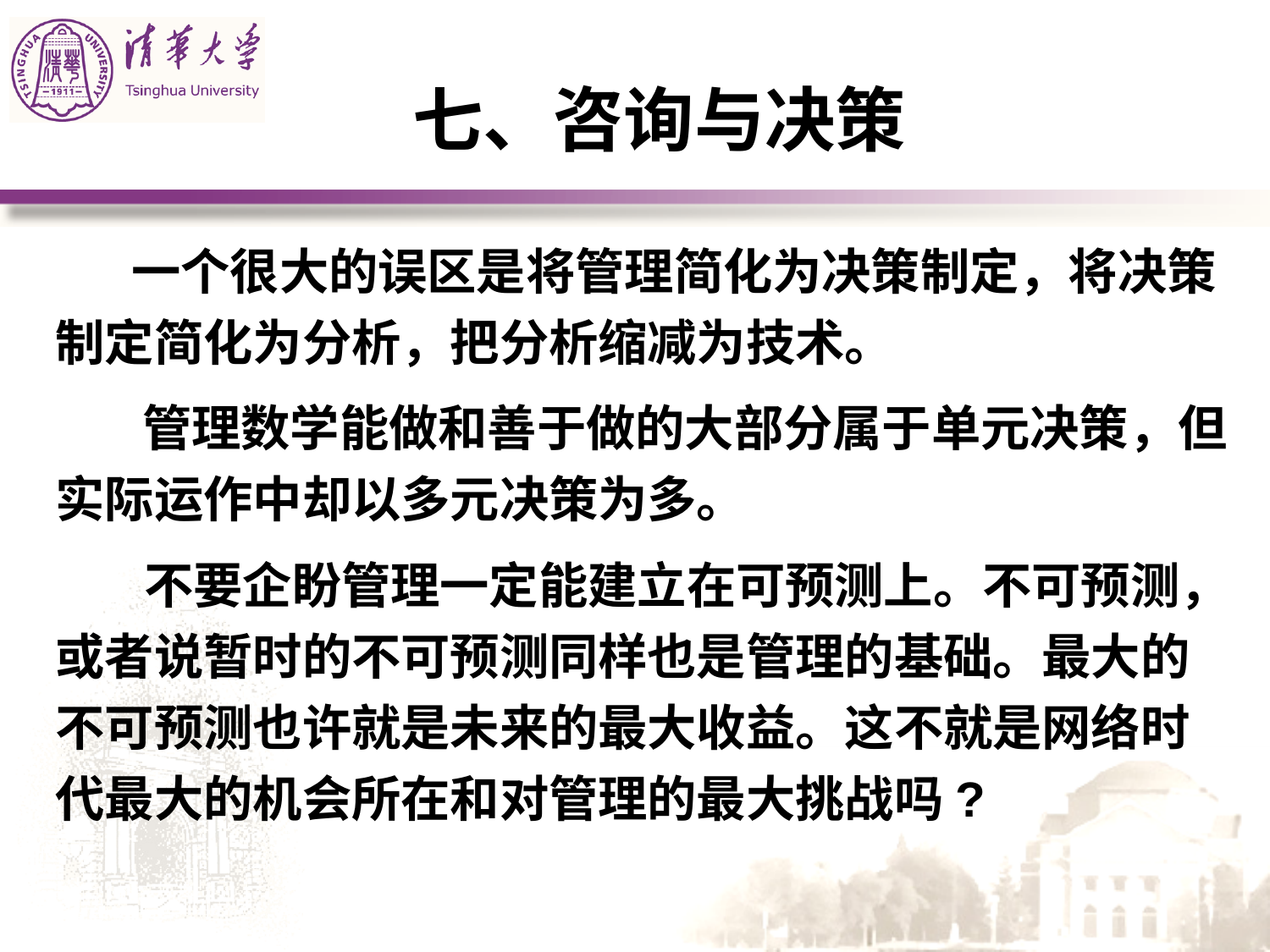

# 七、咨询与决策
       一个很大的误区是将管理简化为决策制定，将决策制定简化为分析，把分析缩减为技术。
        管理数学能做和善于做的大部分属于单元决策，但实际运作中却以多元决策为多。
        不要企盼管理一定能建立在可预测上。不可预测，或者说暂时的不可预测同样也是管理的基础。最大的不可预测也许就是未来的最大收益。这不就是网络时代最大的机会所在和对管理的最大挑战吗?